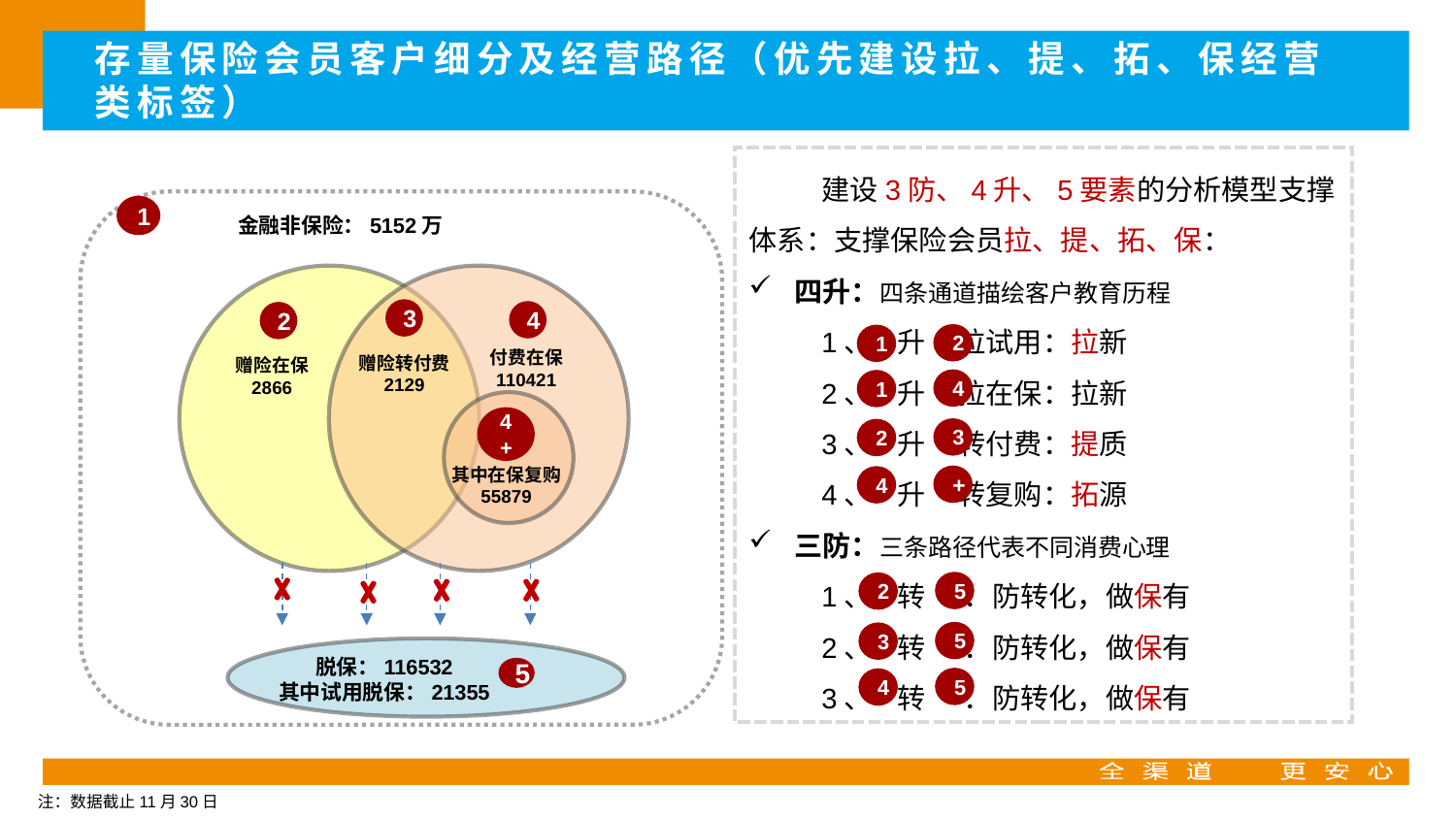

存量保险会员客户细分及经营路径（优先建设拉、提、拓、保经营类标签）
建设3防、4升、5要素的分析模型支撑体系：支撑保险会员拉、提、拓、保：
四升：四条通道描绘客户教育历程
1、    升     拉试用：拉新
2、    升     拉在保：拉新
3、    升     转付费：提质
4、    升     转复购：拓源
三防：三条路径代表不同消费心理
1、    转      ：防转化，做保有
2、    转      ：防转化，做保有
3、    转      ：防转化，做保有

1
            金融非保险：5152万

3
4
2
付费在保
110421
赠险转付费
2129
赠险在保
2866

4+
其中在保复购
55879
2
1
4
1
3
2
+
4

脱保：116532
其中试用脱保：21355
5
5
2
5
3
5
4
注：数据截止11月30日